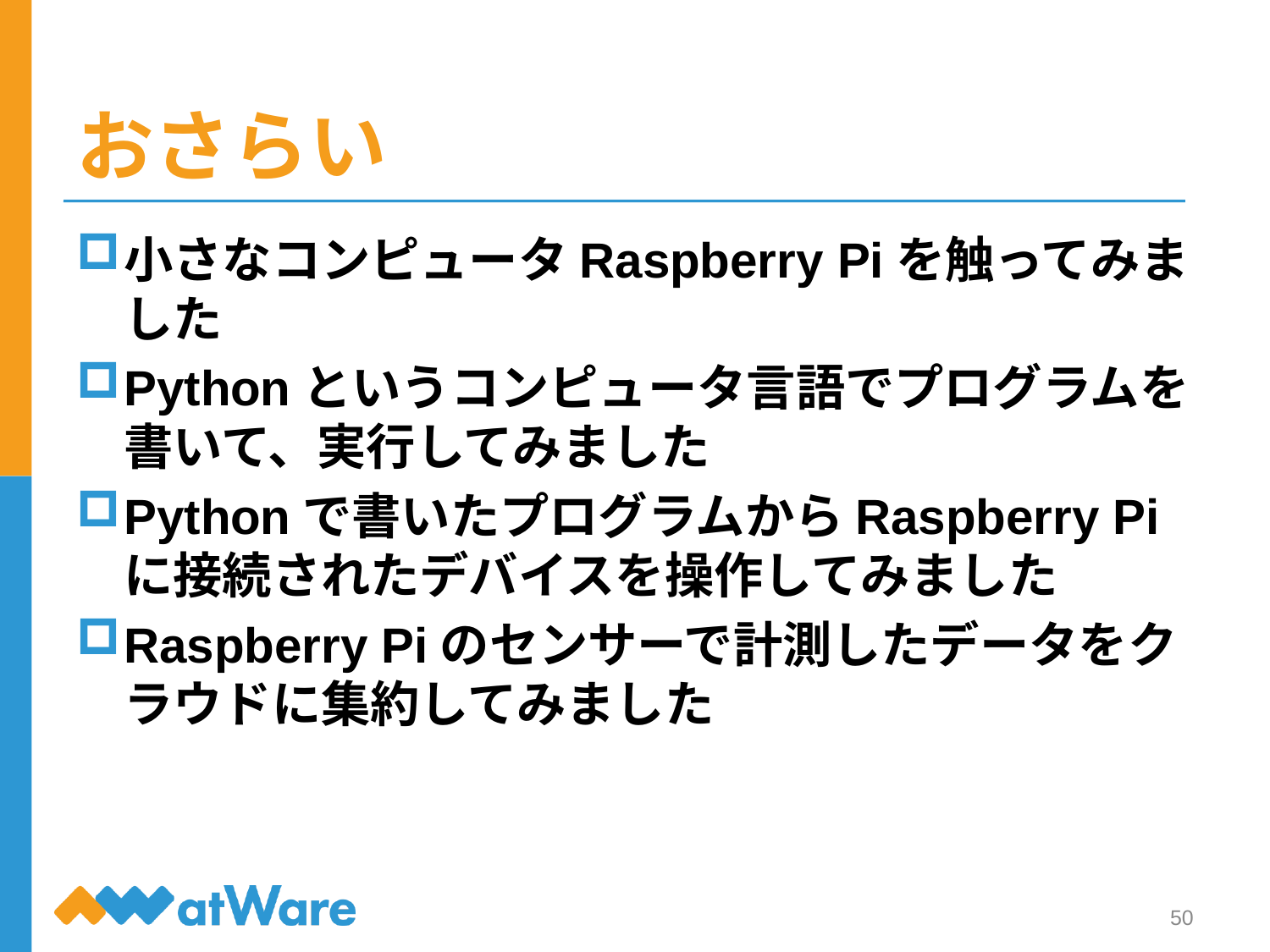

# おさらい
小さなコンピュータRaspberry Piを触ってみました
Pythonというコンピュータ言語でプログラムを書いて、実行してみました
Pythonで書いたプログラムからRaspberry Piに接続されたデバイスを操作してみました
Raspberry Piのセンサーで計測したデータをクラウドに集約してみました
50